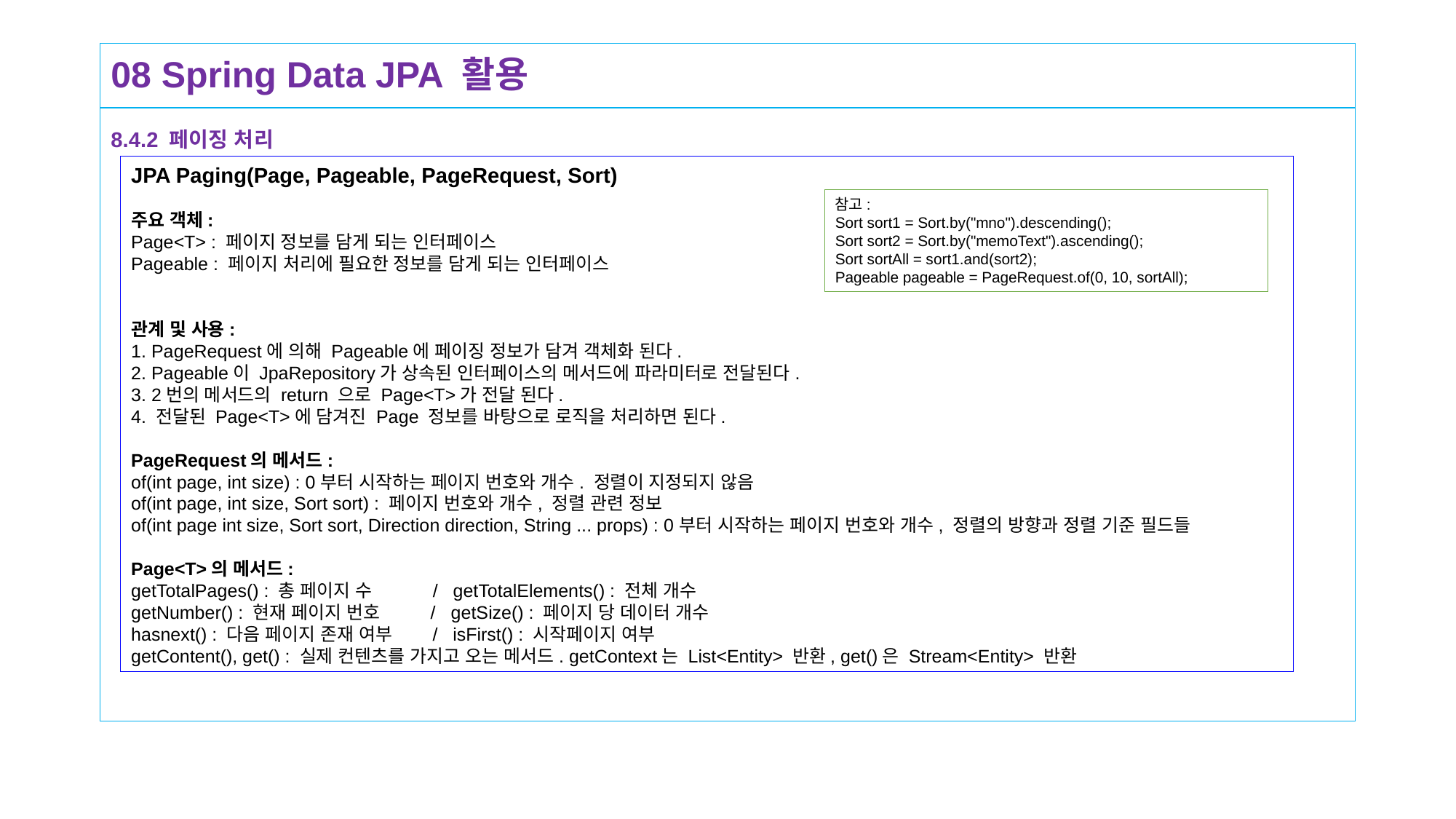

# 08 Spring Data JPA 활용
8.4.2 페이징 처리
JPA Paging(Page, Pageable, PageRequest, Sort)

주요 객체:
Page<T> : 페이지 정보를 담게 되는 인터페이스
Pageable : 페이지 처리에 필요한 정보를 담게 되는 인터페이스

관계 및 사용:
1. PageRequest에 의해 Pageable에 페이징 정보가 담겨 객체화 된다.
2. Pageable이 JpaRepository가 상속된 인터페이스의 메서드에 파라미터로 전달된다.
3. 2번의 메서드의 return 으로 Page<T>가 전달 된다.
4. 전달된 Page<T>에 담겨진 Page 정보를 바탕으로 로직을 처리하면 된다.

PageRequest의 메서드:
of(int page, int size) : 0부터 시작하는 페이지 번호와 개수. 정렬이 지정되지 않음
of(int page, int size, Sort sort) : 페이지 번호와 개수, 정렬 관련 정보
of(int page int size, Sort sort, Direction direction, String ... props) : 0부터 시작하는 페이지 번호와 개수, 정렬의 방향과 정렬 기준 필드들

Page<T>의 메서드:
getTotalPages() : 총 페이지 수           /   getTotalElements() : 전체 개수
getNumber() : 현재 페이지 번호         /   getSize() : 페이지 당 데이터 개수
hasnext() : 다음 페이지 존재 여부       /   isFirst() : 시작페이지 여부
getContent(), get() : 실제 컨텐츠를 가지고 오는 메서드. getContext는 List<Entity> 반환, get()은 Stream<Entity> 반환
참고:
Sort sort1 = Sort.by("mno").descending();
Sort sort2 = Sort.by("memoText").ascending();
Sort sortAll = sort1.and(sort2);
Pageable pageable = PageRequest.of(0, 10, sortAll);